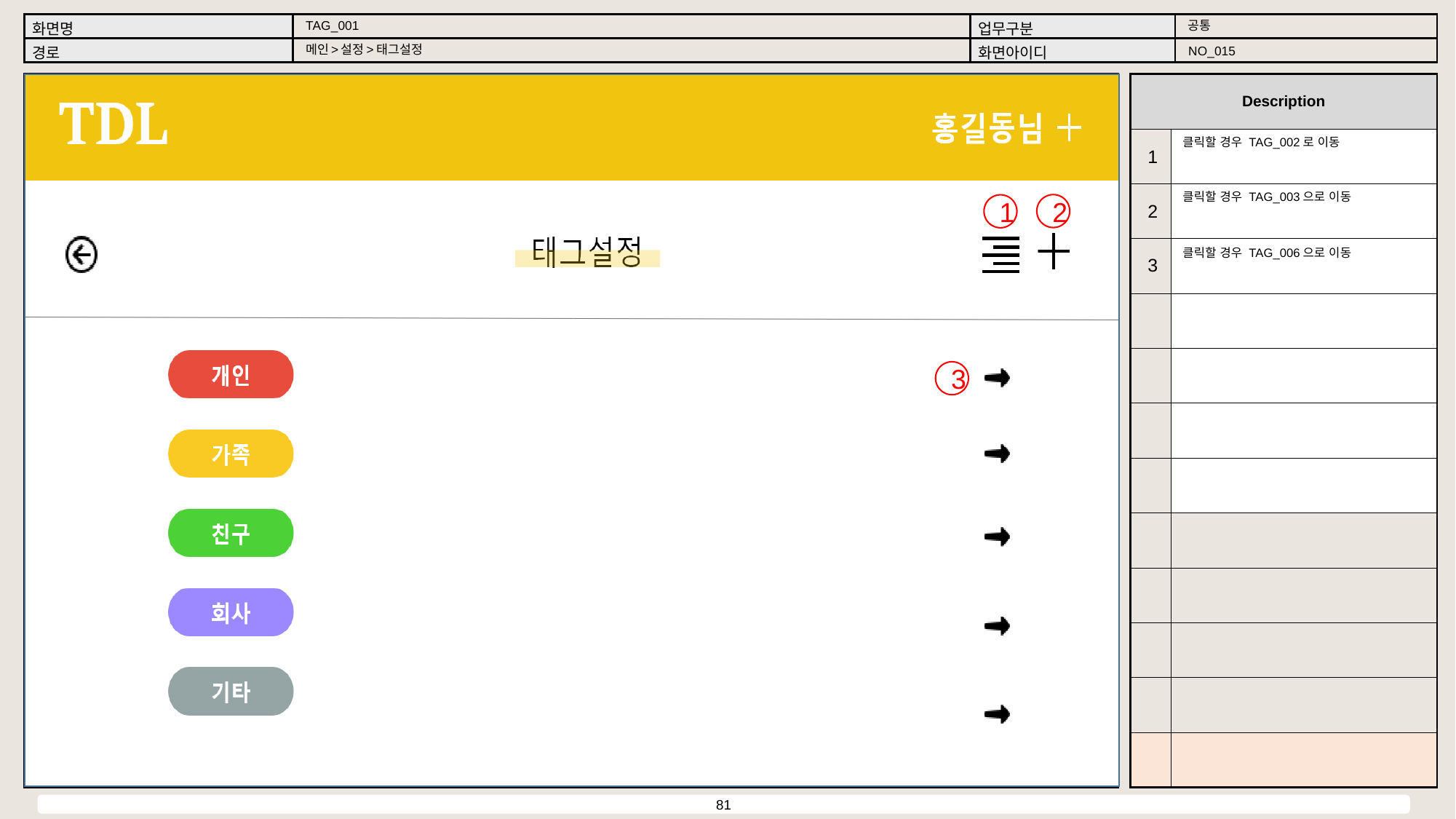

공통
TAG_001
메인>설정>태그설정
NO_015

클릭할 경우 TAG_002로 이동
1
클릭할 경우 TAG_003으로 이동
2
2
1
클릭할 경우 TAG_006으로 이동
3
3